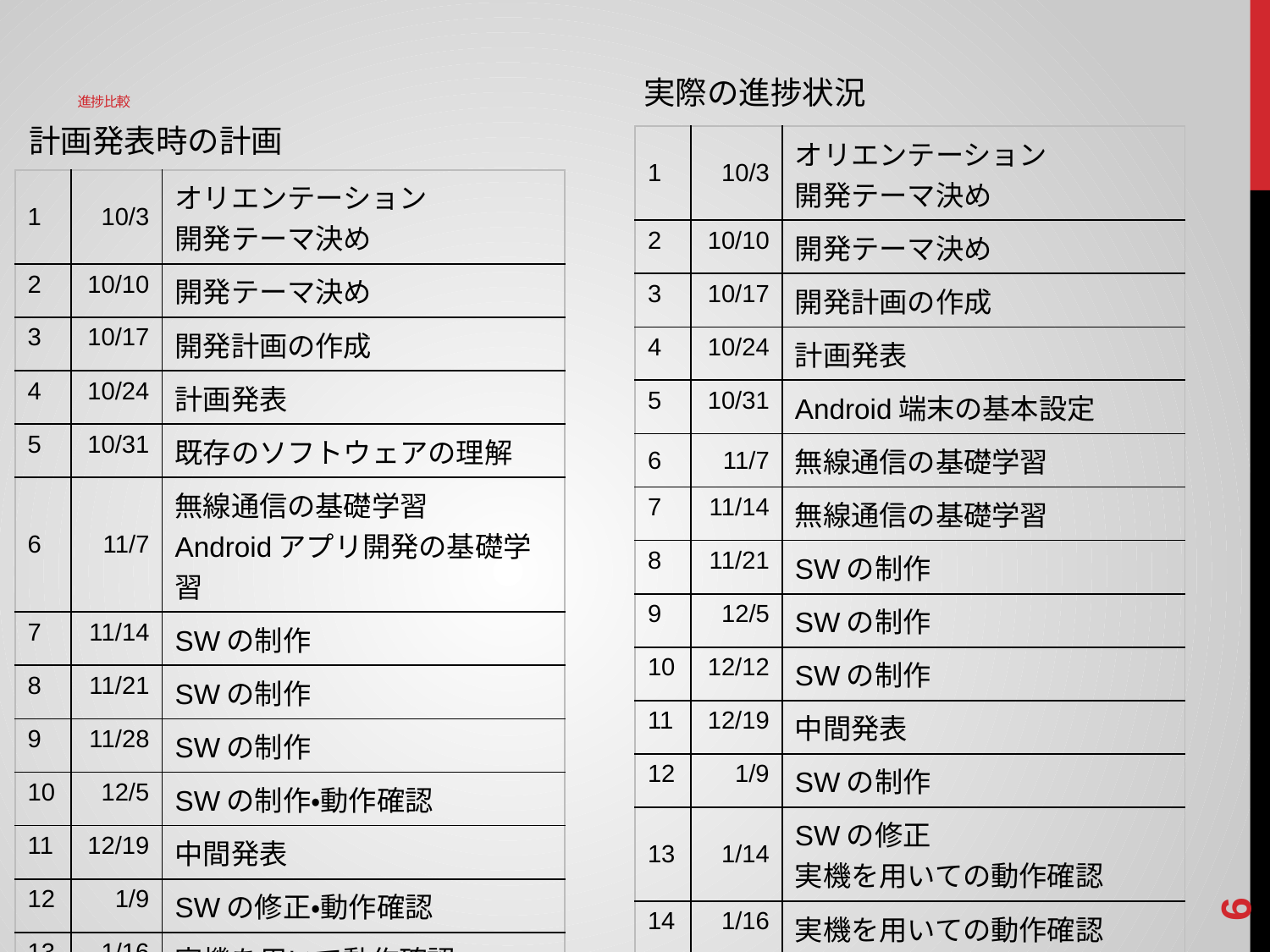

# 進捗比較
実際の進捗状況
計画発表時の計画
| 1 | 10/3 | オリエンテーション 開発テーマ決め |
| --- | --- | --- |
| 2 | 10/10 | 開発テーマ決め |
| 3 | 10/17 | 開発計画の作成 |
| 4 | 10/24 | 計画発表 |
| 5 | 10/31 | Android端末の基本設定 |
| 6 | 11/7 | 無線通信の基礎学習 |
| 7 | 11/14 | 無線通信の基礎学習 |
| 8 | 11/21 | SWの制作 |
| 9 | 12/5 | SWの制作 |
| 10 | 12/12 | SWの制作 |
| 11 | 12/19 | 中間発表 |
| 12 | 1/9 | SWの制作 |
| 13 | 1/14 | SWの修正 実機を用いての動作確認 |
| 14 | 1/16 | 実機を用いての動作確認 |
| 15 | 1/23 | 実機を用いての動作確認 |
| 16 | 1/27 | 最終発表 |
| 1 | 10/3 | オリエンテーション 開発テーマ決め |
| --- | --- | --- |
| 2 | 10/10 | 開発テーマ決め |
| 3 | 10/17 | 開発計画の作成 |
| 4 | 10/24 | 計画発表 |
| 5 | 10/31 | 既存のソフトウェアの理解 |
| 6 | 11/7 | 無線通信の基礎学習 Androidアプリ開発の基礎学習 |
| 7 | 11/14 | SWの制作 |
| 8 | 11/21 | SWの制作 |
| 9 | 11/28 | SWの制作 |
| 10 | 12/5 | SWの制作・動作確認 |
| 11 | 12/19 | 中間発表 |
| 12 | 1/9 | SWの修正・動作確認 |
| 13 | 1/16 | 実機を用いて動作確認 |
| 14 | 1/23 | 実機を用いて動作確認 |
| 15 | 1/30 | 最終発表 |
6